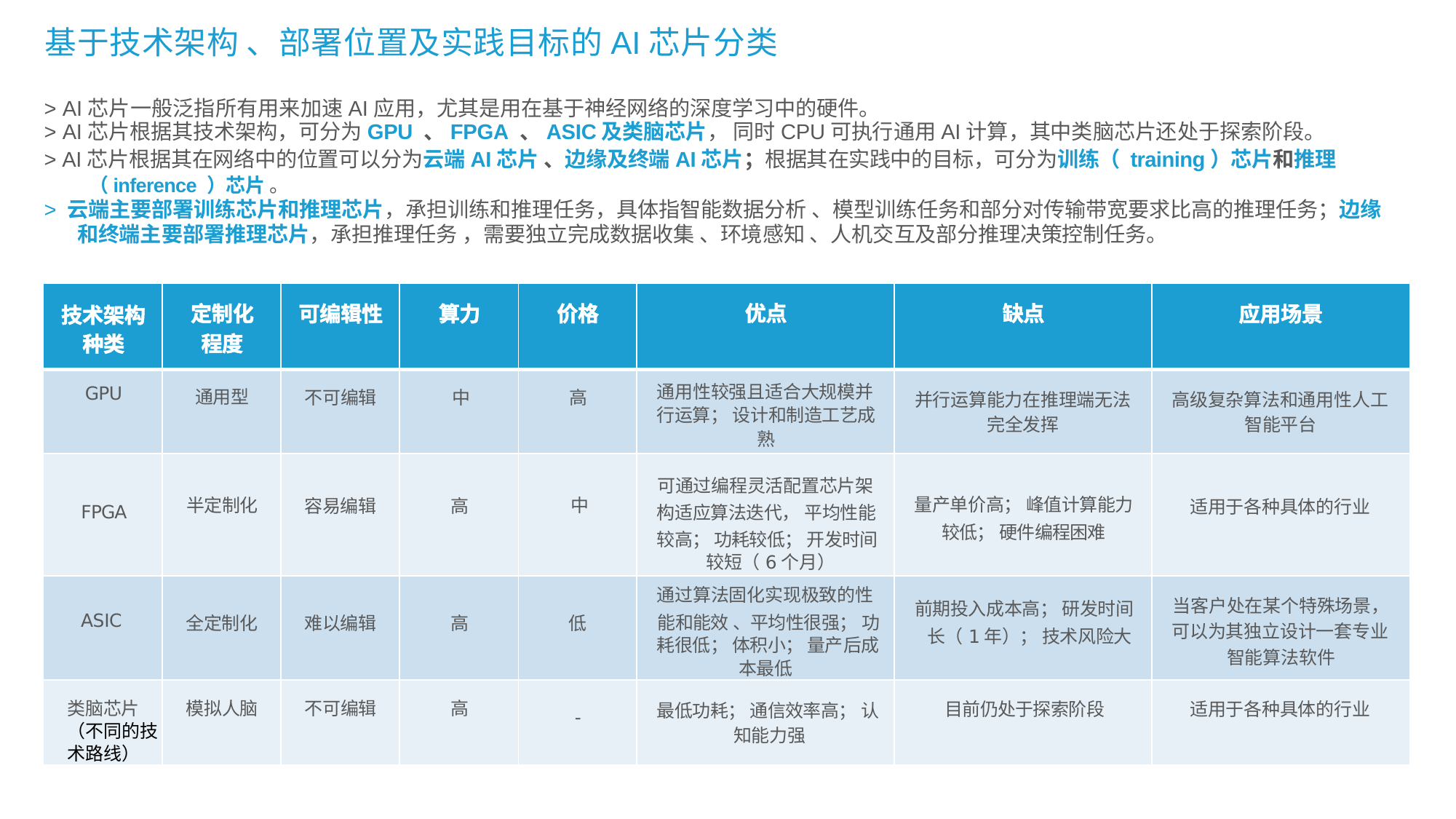

基于技术架构 、部署位置及实践目标的AI芯片分类

> AI芯片一般泛指所有用来加速AI应用，尤其是用在基于神经网络的深度学习中的硬件。
> AI芯片根据其技术架构，可分为GPU 、FPGA 、ASIC及类脑芯片， 同时CPU可执行通用AI计算，其中类脑芯片还处于探索阶段。
> AI芯片根据其在网络中的位置可以分为云端AI芯片 、边缘及终端AI芯片；根据其在实践中的目标，可分为训练（ training）芯片和推理             （inference ）芯片 。
> 云端主要部署训练芯片和推理芯片，承担训练和推理任务，具体指智能数据分析 、模型训练任务和部分对传输带宽要求比高的推理任务；边缘 和终端主要部署推理芯片，承担推理任务 ，需要独立完成数据收集 、环境感知 、人机交互及部分推理决策控制任务。
| 技术架构 种类 | 定制化 程度 | 可编辑性 | 算力 | 价格 | 优点 | 缺点 | 应用场景 |
| --- | --- | --- | --- | --- | --- | --- | --- |
| GPU | 通用型 | 不可编辑 | 中 | 高 | 通用性较强且适合大规模并 行运算； 设计和制造工艺成 熟 | 并行运算能力在推理端无法 完全发挥 | 高级复杂算法和通用性人工 智能平台 |
| FPGA | 半定制化 | 容易编辑 | 高 | 中 | 可通过编程灵活配置芯片架 构适应算法迭代， 平均性能 较高； 功耗较低； 开发时间 较短（6个月） | 量产单价高； 峰值计算能力 较低； 硬件编程困难 | 适用于各种具体的行业 |
| ASIC | 全定制化 | 难以编辑 | 高 | 低 | 通过算法固化实现极致的性 能和能效 、平均性很强； 功 耗很低； 体积小； 量产后成 本最低 | 前期投入成本高； 研发时间 长（1年）； 技术风险大 | 当客户处在某个特殊场景， 可以为其独立设计一套专业 智能算法软件 |
| 类脑芯片 （不同的技术路线） | 模拟人脑 | 不可编辑 | 高 | - | 最低功耗； 通信效率高； 认 知能力强 | 目前仍处于探索阶段 | 适用于各种具体的行业 |